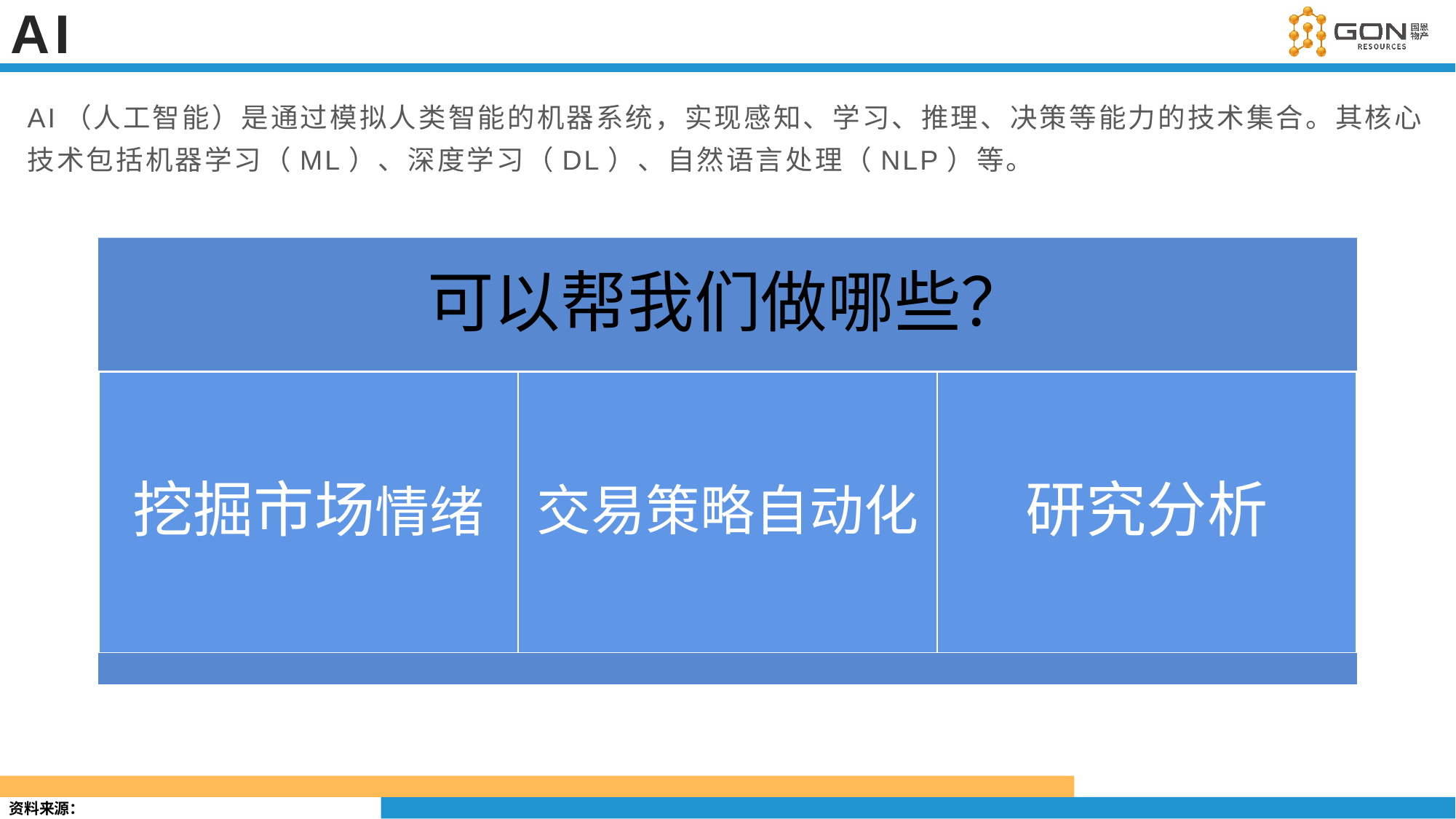

# AI
AI（人工智能）是通过模拟人类智能的机器系统，实现感知、学习、推理、决策等能力的技术集合。其核心技术包括机器学习（ML）、深度学习（DL）、自然语言处理（NLP）等。
可以帮我们做哪些？
挖掘市场情绪
交易策略自动化
研究分析